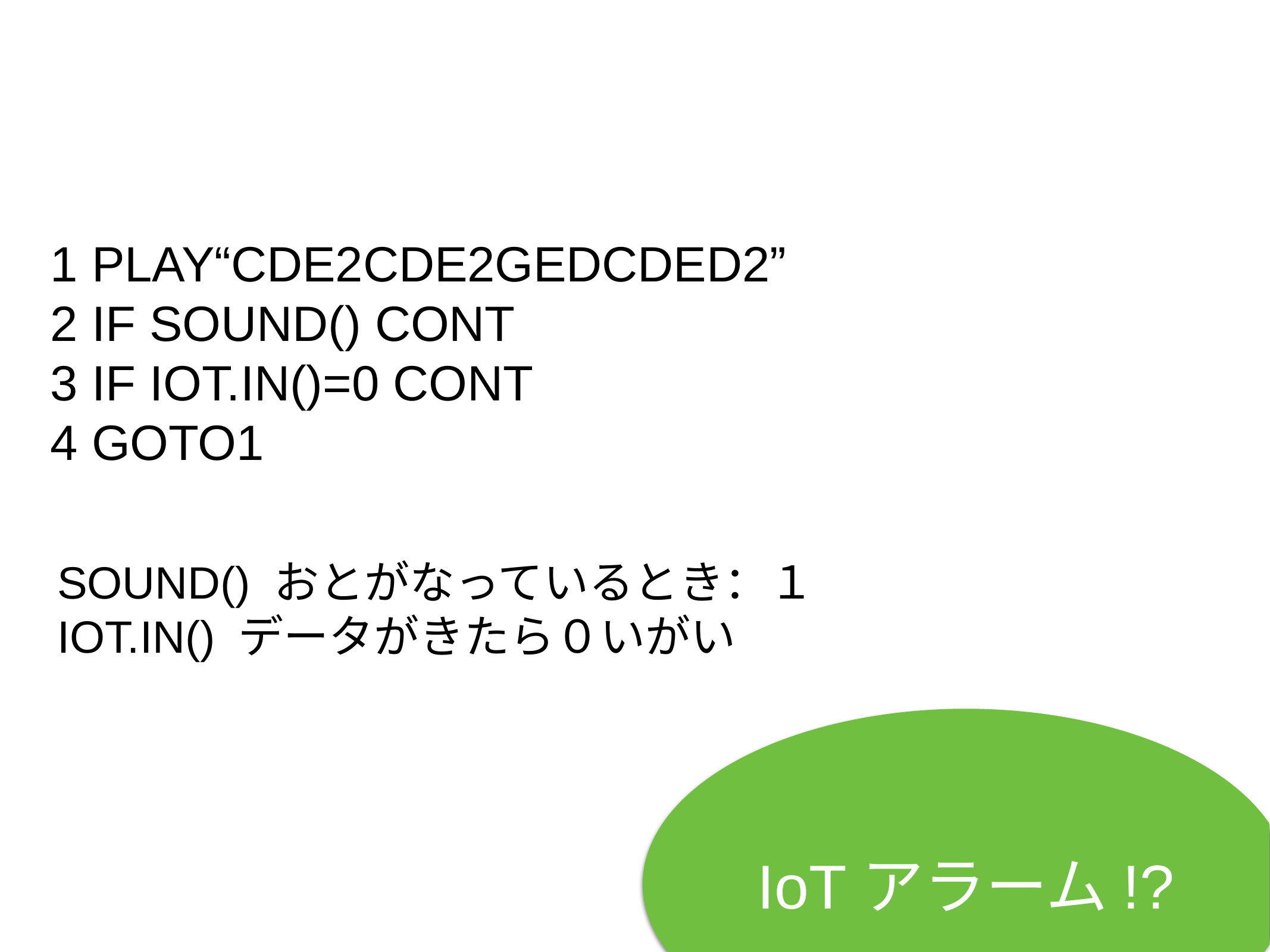

1 PLAY“CDE2CDE2GEDCDED2”
2 IF SOUND() CONT
3 IF IOT.IN()=0 CONT
4 GOTO1
# SOUND() おとがなっているとき：１
IOT.IN() データがきたら０いがい
IoTアラーム!?